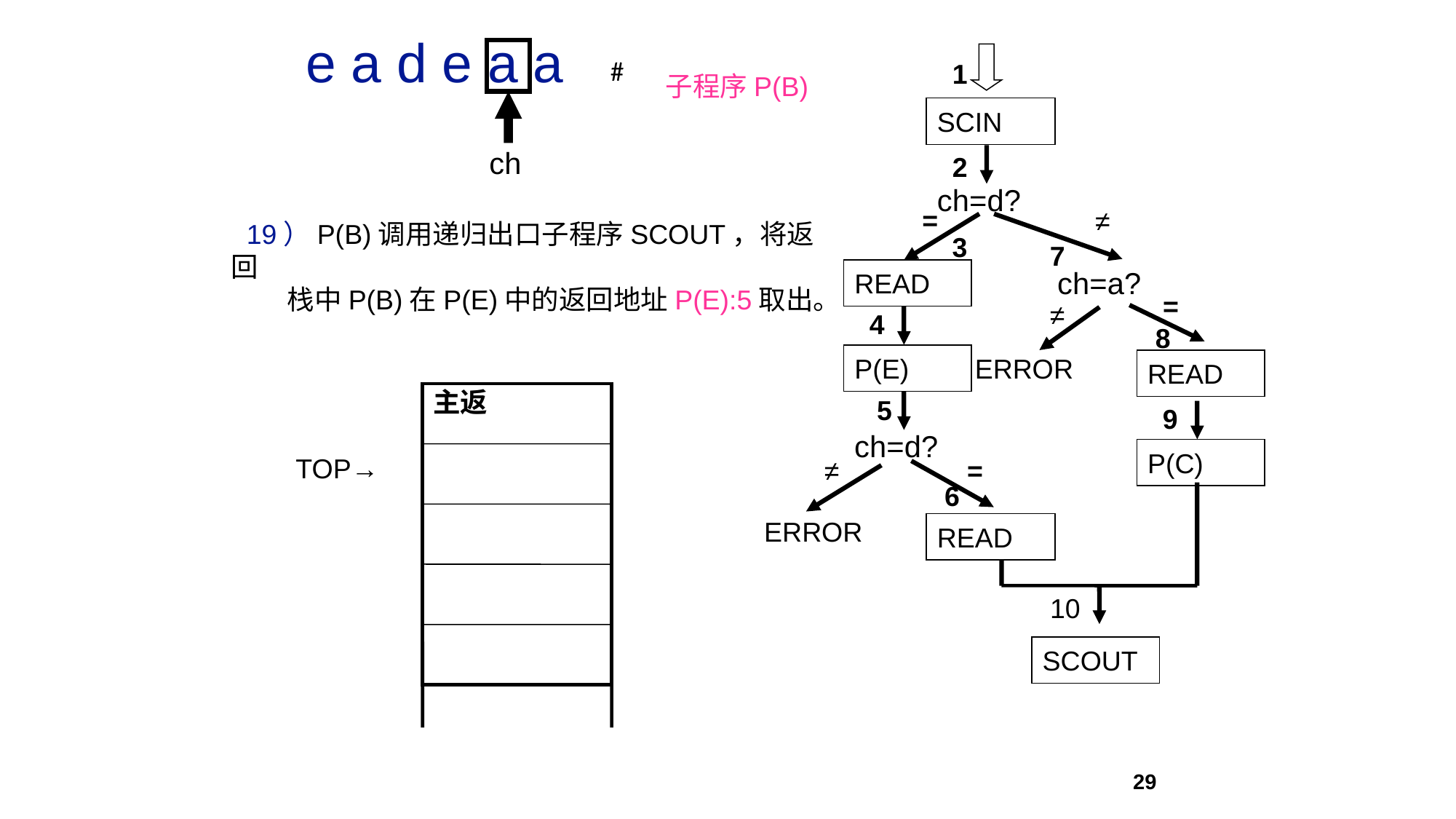

e a d e a a

ch

1
SCIN
2

ch=d?
=
≠

3
7
ch=a?
READ
=
≠
4

8
ERROR
P(E)
READ
5

9

ch=d?
P(C)
≠
=

6

ERROR
READ

10

SCOUT
#
子程序P(B)
  19）P(B)调用递归出口子程序SCOUT，将返回
        栈中P(B)在P(E)中的返回地址P(E):5取出。

主返

TOP→

29